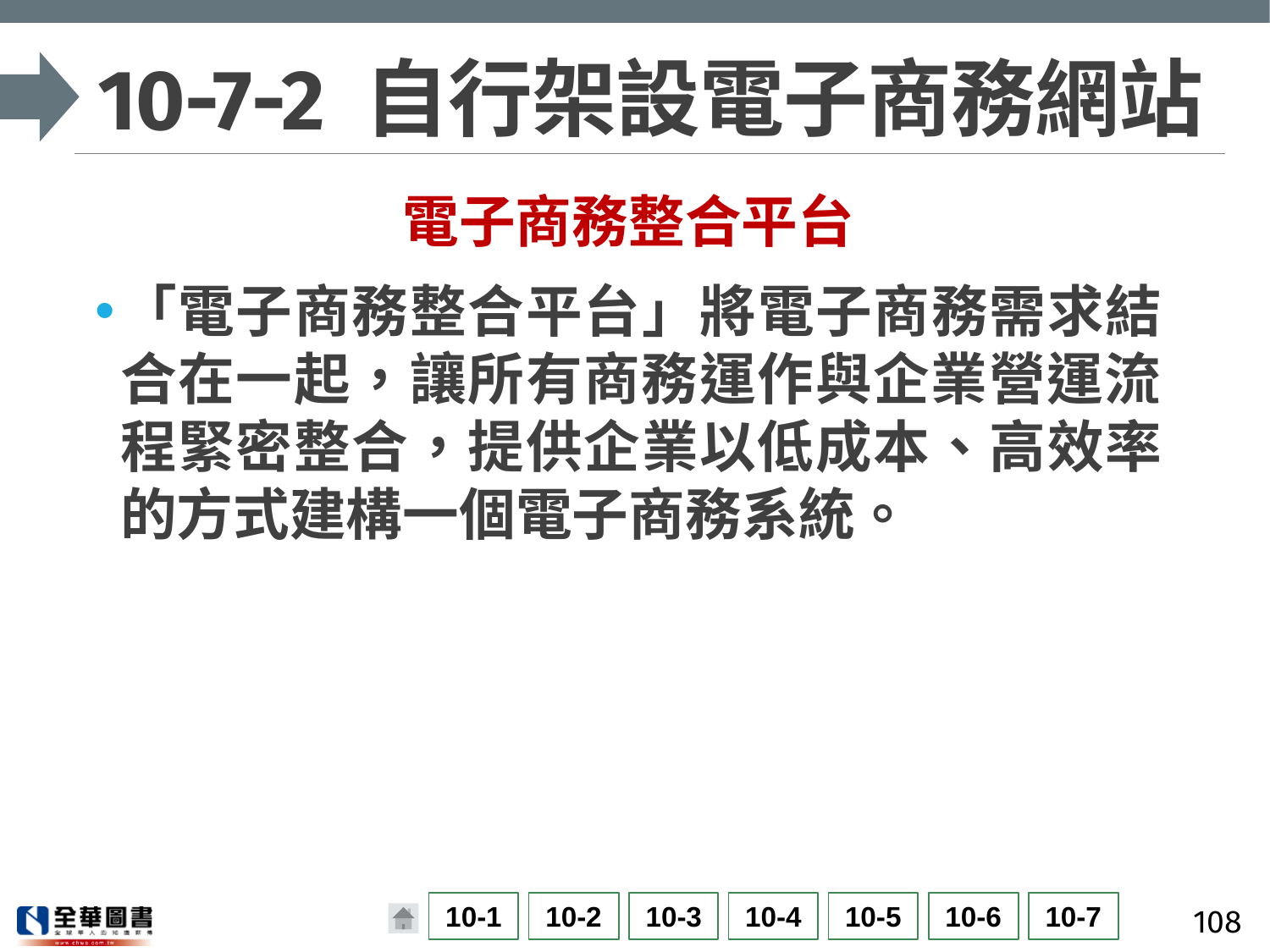

# 10-7-2 自行架設電子商務網站
電子商務整合平台
「電子商務整合平台」將電子商務需求結合在一起，讓所有商務運作與企業營運流程緊密整合，提供企業以低成本、高效率的方式建構一個電子商務系統。
108